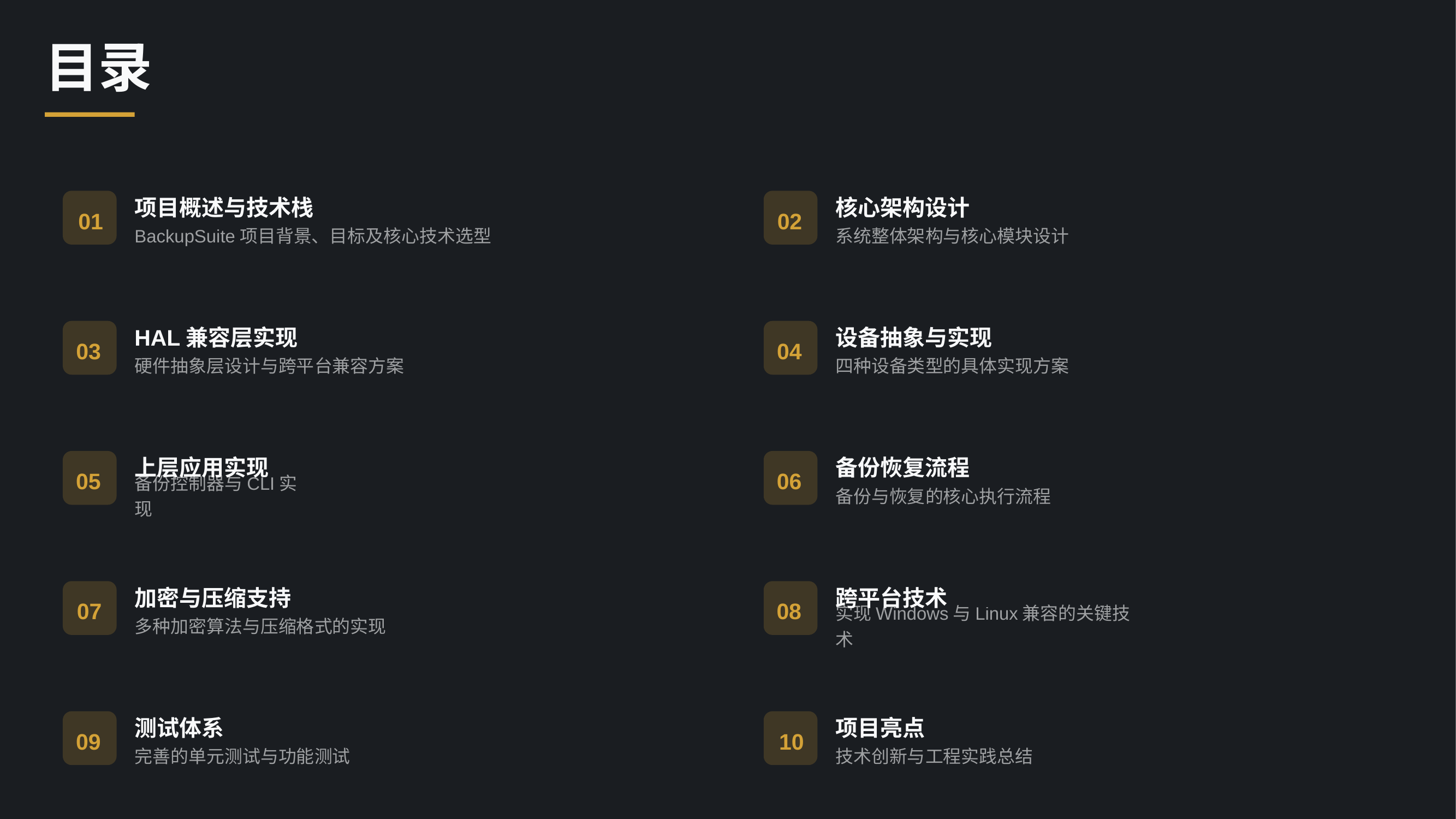

目录

项目概述与技术栈
核心架构设计

01
02
BackupSuite项目背景、目标及核心技术选型
系统整体架构与核心模块设计
HAL兼容层实现
设备抽象与实现

03
04
硬件抽象层设计与跨平台兼容方案
四种设备类型的具体实现方案
上层应用实现
备份恢复流程

05
06
备份控制器与CLI实现
备份与恢复的核心执行流程
加密与压缩支持
跨平台技术

07
08
多种加密算法与压缩格式的实现
实现Windows与Linux兼容的关键技术
测试体系
项目亮点

09
10
完善的单元测试与功能测试
技术创新与工程实践总结